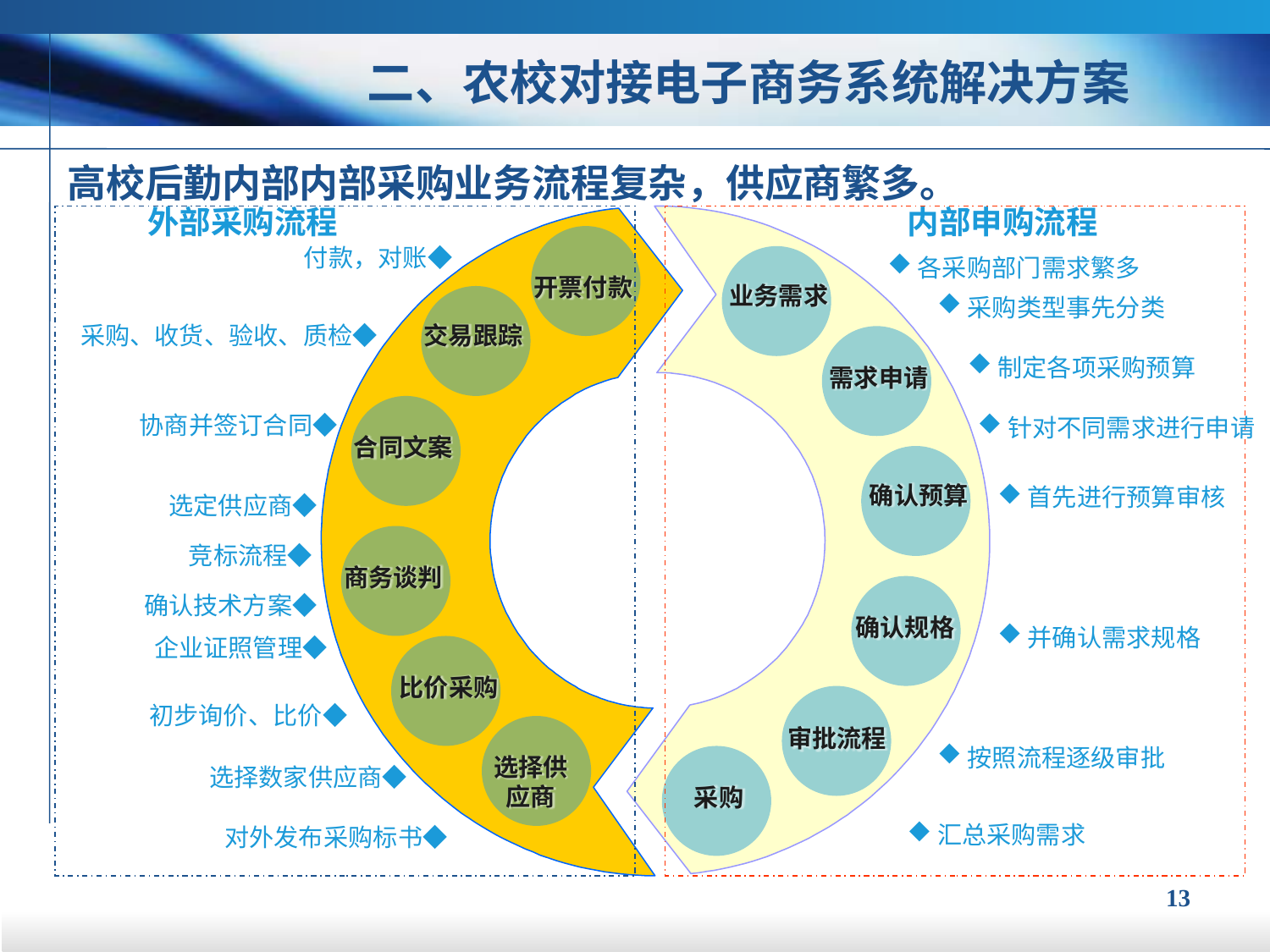

二、农校对接电子商务系统解决方案
高校后勤内部内部采购业务流程复杂，供应商繁多。

外部采购流程
内部申购流程

业务需求

需求申请

确认预算

确认规格

审批流程

采购

开票付款

交易跟踪

合同文案

商务谈判

比价采购

选择供
应商
付款，对账◆
各采购部门需求繁多
采购类型事先分类
采购、收货、验收、质检◆
制定各项采购预算

协商并签订合同◆
针对不同需求进行申请
首先进行预算审核
选定供应商◆
竞标流程◆
确认技术方案◆
并确认需求规格
企业证照管理◆
初步询价、比价◆
按照流程逐级审批
选择数家供应商◆
汇总采购需求
对外发布采购标书◆